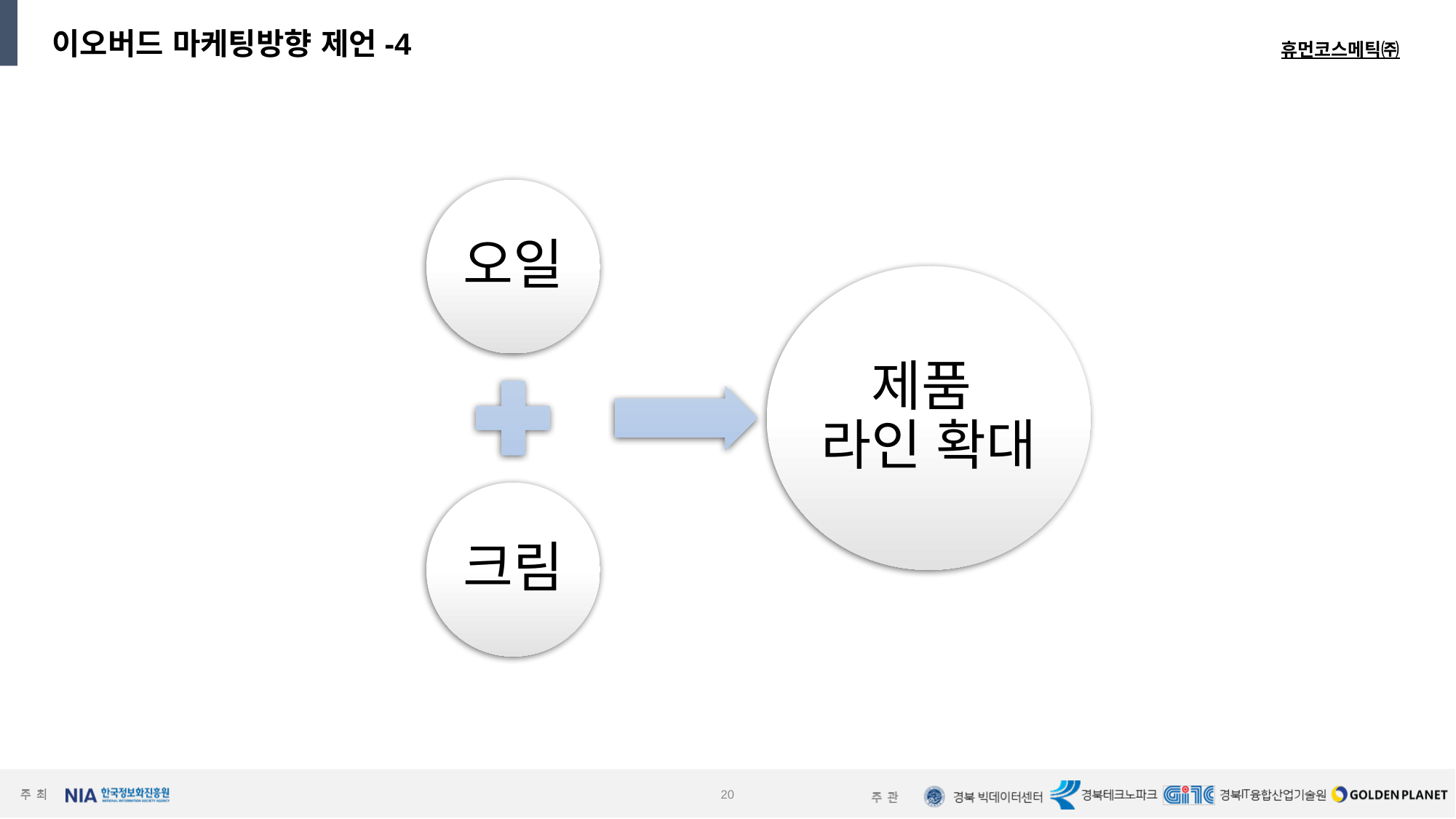

이오버드 마케팅방향 제언-4
휴먼코스메틱㈜
오일

크림

제품
라인 확대